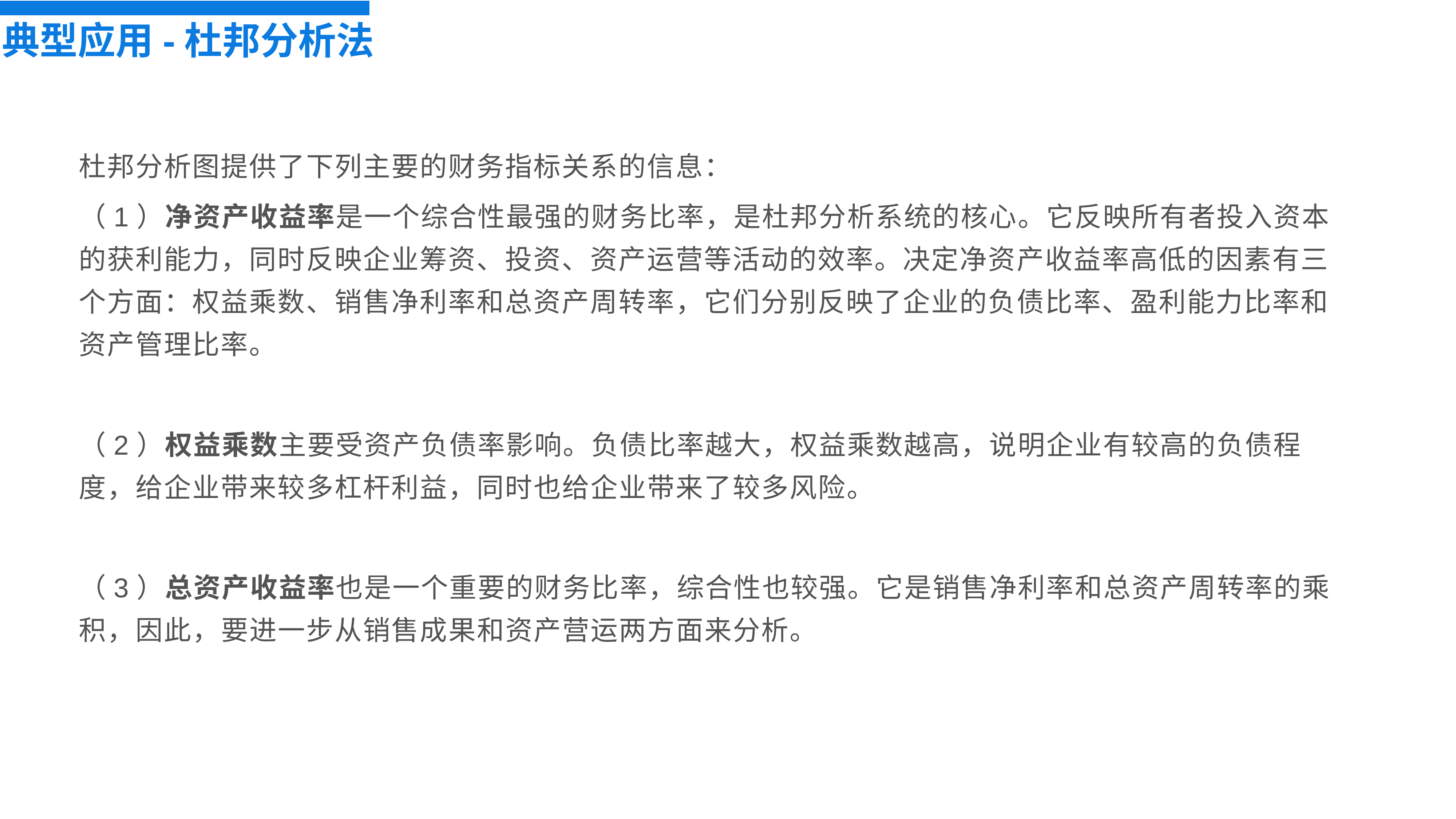

典型应用-杜邦分析法
杜邦分析图提供了下列主要的财务指标关系的信息：
（1）净资产收益率是一个综合性最强的财务比率，是杜邦分析系统的核心。它反映所有者投入资本的获利能力，同时反映企业筹资、投资、资产运营等活动的效率。决定净资产收益率高低的因素有三个方面：权益乘数、销售净利率和总资产周转率，它们分别反映了企业的负债比率、盈利能力比率和资产管理比率。

（2）权益乘数主要受资产负债率影响。负债比率越大，权益乘数越高，说明企业有较高的负债程度，给企业带来较多杠杆利益，同时也给企业带来了较多风险。

（3）总资产收益率也是一个重要的财务比率，综合性也较强。它是销售净利率和总资产周转率的乘积，因此，要进一步从销售成果和资产营运两方面来分析。